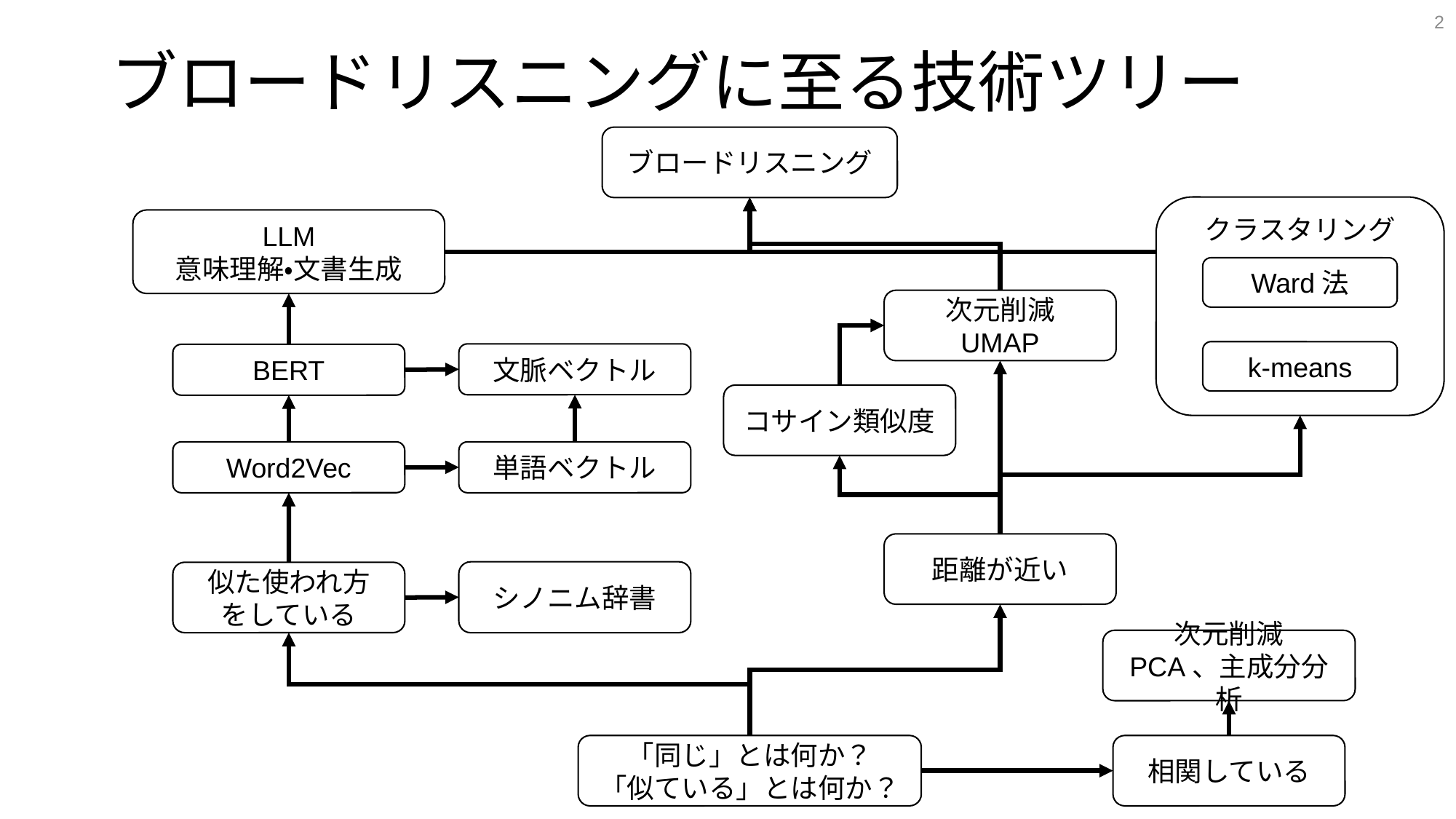

2
# ブロードリスニングに至る技術ツリー
ブロードリスニング
クラスタリング
Ward法
k-means
LLM
意味理解・文書生成
次元削減
UMAP
文脈ベクトル
BERT
コサイン類似度
Word2Vec
単語ベクトル
距離が近い
シノニム辞書
似た使われ方
をしている
次元削減
PCA、主成分分析
「同じ」とは何か？
「似ている」とは何か？
相関している
相関している